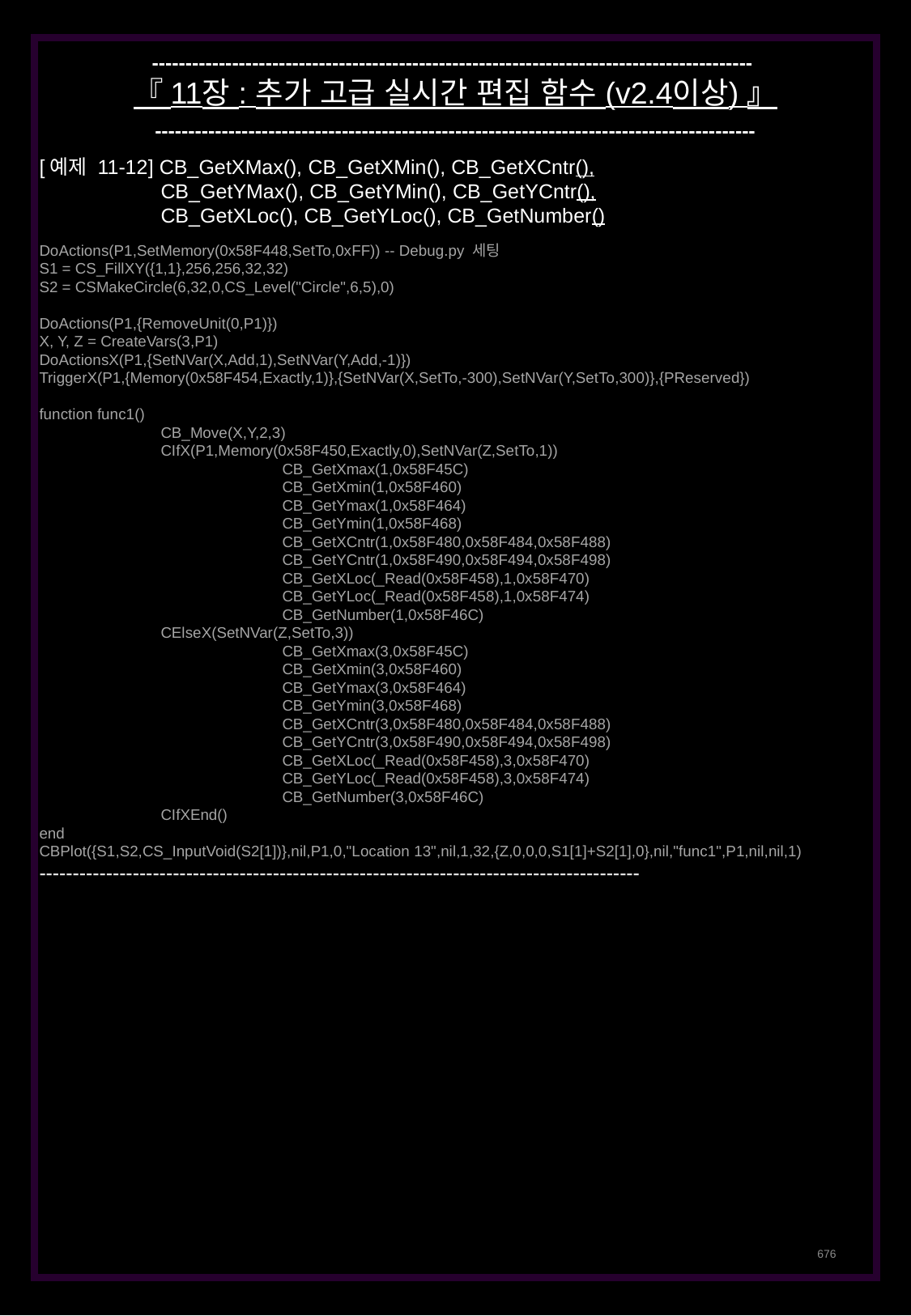

------------------------------------------------------------------------------------------
『 11장 : 추가 고급 실시간 편집 함수 (v2.4이상) 』
------------------------------------------------------------------------------------------
[예제 11-12] CB_GetXMax(), CB_GetXMin(), CB_GetXCntr(),
	CB_GetYMax(), CB_GetYMin(), CB_GetYCntr(),
	CB_GetXLoc(), CB_GetYLoc(), CB_GetNumber()

DoActions(P1,SetMemory(0x58F448,SetTo,0xFF)) -- Debug.py 세팅
S1 = CS_FillXY({1,1},256,256,32,32)
S2 = CSMakeCircle(6,32,0,CS_Level("Circle",6,5),0)

DoActions(P1,{RemoveUnit(0,P1)})
X, Y, Z = CreateVars(3,P1)
DoActionsX(P1,{SetNVar(X,Add,1),SetNVar(Y,Add,-1)})
TriggerX(P1,{Memory(0x58F454,Exactly,1)},{SetNVar(X,SetTo,-300),SetNVar(Y,SetTo,300)},{PReserved})

function func1()
	CB_Move(X,Y,2,3)
	CIfX(P1,Memory(0x58F450,Exactly,0),SetNVar(Z,SetTo,1))
		CB_GetXmax(1,0x58F45C)
		CB_GetXmin(1,0x58F460)
		CB_GetYmax(1,0x58F464)
		CB_GetYmin(1,0x58F468)
		CB_GetXCntr(1,0x58F480,0x58F484,0x58F488)
		CB_GetYCntr(1,0x58F490,0x58F494,0x58F498)
		CB_GetXLoc(_Read(0x58F458),1,0x58F470)
		CB_GetYLoc(_Read(0x58F458),1,0x58F474)
		CB_GetNumber(1,0x58F46C)
	CElseX(SetNVar(Z,SetTo,3))
		CB_GetXmax(3,0x58F45C)
		CB_GetXmin(3,0x58F460)
		CB_GetYmax(3,0x58F464)
		CB_GetYmin(3,0x58F468)
		CB_GetXCntr(3,0x58F480,0x58F484,0x58F488)
		CB_GetYCntr(3,0x58F490,0x58F494,0x58F498)
		CB_GetXLoc(_Read(0x58F458),3,0x58F470)
		CB_GetYLoc(_Read(0x58F458),3,0x58F474)
		CB_GetNumber(3,0x58F46C)
	CIfXEnd()
end
CBPlot({S1,S2,CS_InputVoid(S2[1])},nil,P1,0,"Location 13",nil,1,32,{Z,0,0,0,S1[1]+S2[1],0},nil,"func1",P1,nil,nil,1)
------------------------------------------------------------------------------------------
676